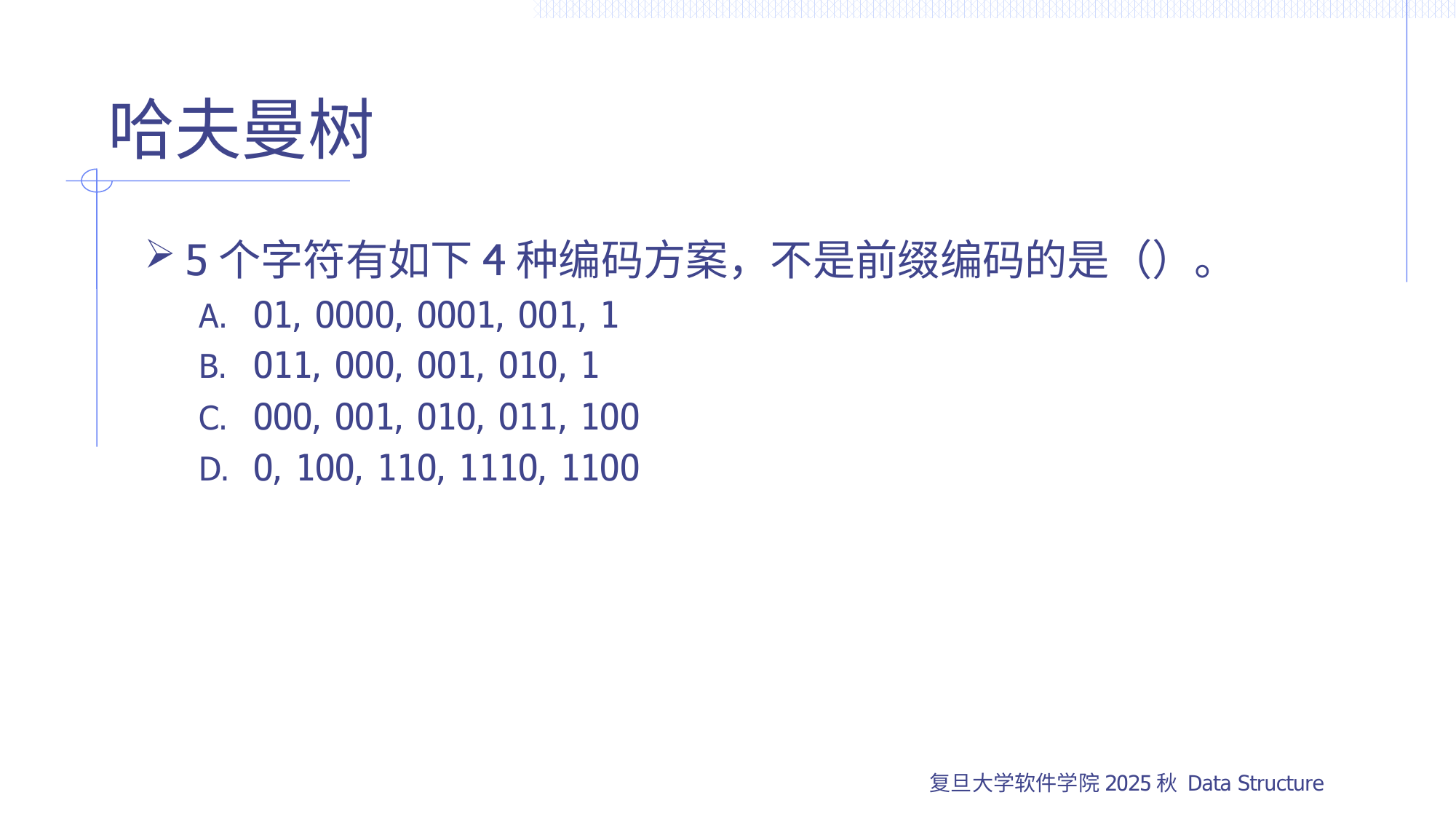

# 哈夫曼树
5个字符有如下4种编码方案，不是前缀编码的是（）。
01, 0000, 0001, 001, 1
011, 000, 001, 010, 1
000, 001, 010, 011, 100
0, 100, 110, 1110, 1100